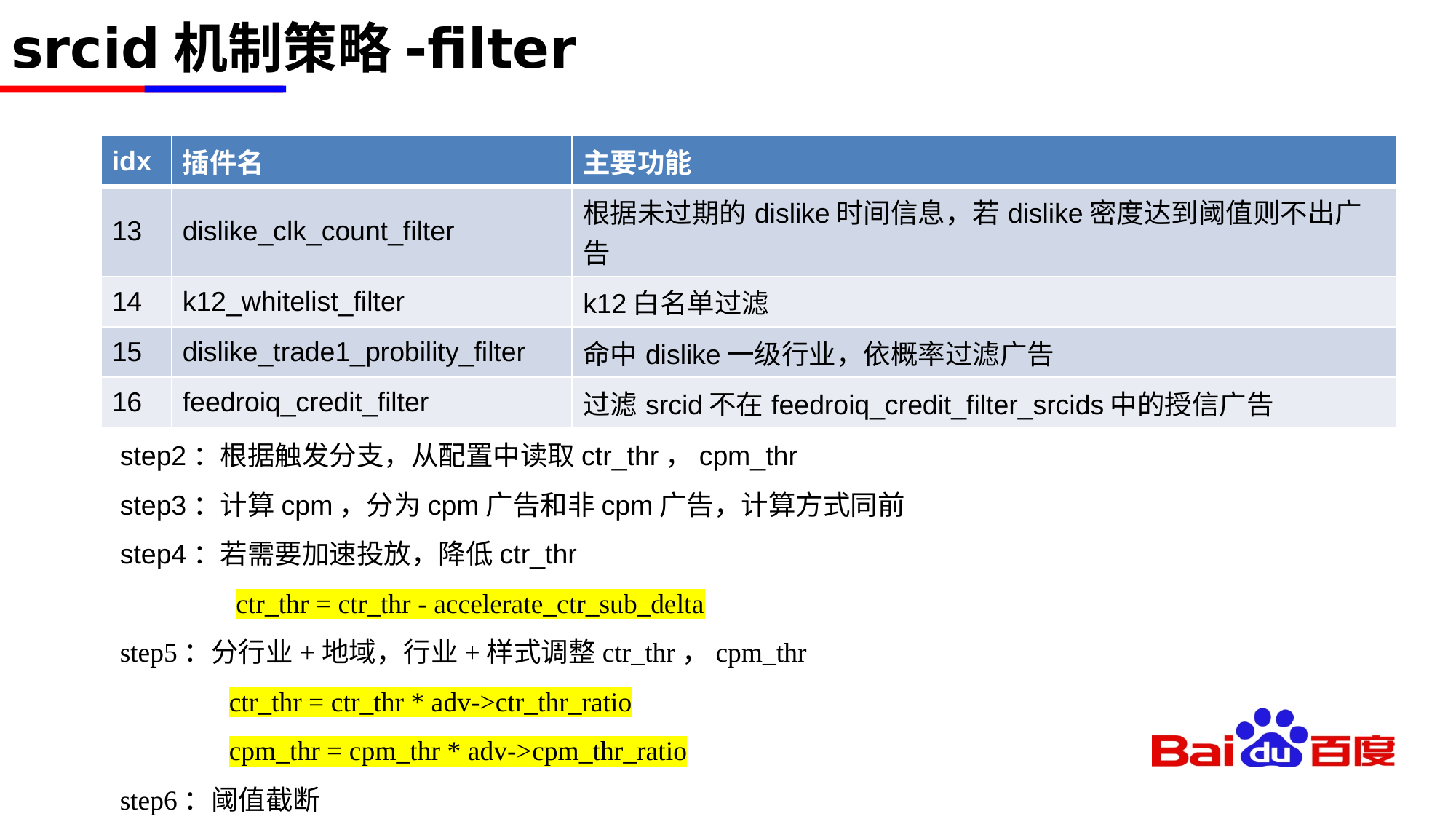

# srcid机制策略-filter

step1：bes流量跳过此插件
step2：根据触发分支，从配置中读取ctr_thr，cpm_thr
step3：计算cpm，分为cpm广告和非cpm广告，计算方式同前
step4：若需要加速投放，降低ctr_thr
	 ctr_thr = ctr_thr - accelerate_ctr_sub_delta
step5：分行业+地域，行业+样式调整ctr_thr，cpm_thr
	ctr_thr = ctr_thr * adv->ctr_thr_ratio
	cpm_thr = cpm_thr * adv->cpm_thr_ratio
step6：阈值截断

| idx | 插件名 | 主要功能 |
| --- | --- | --- |
| 13 | dislike\_clk\_count\_filter | 根据未过期的dislike时间信息，若dislike密度达到阈值则不出广告 |
| 14 | k12\_whitelist\_filter | k12白名单过滤 |
| 15 | dislike\_trade1\_probility\_filter | 命中dislike一级行业，依概率过滤广告 |
| 16 | feedroiq\_credit\_filter | 过滤srcid不在feedroiq\_credit\_filter\_srcids中的授信广告 |